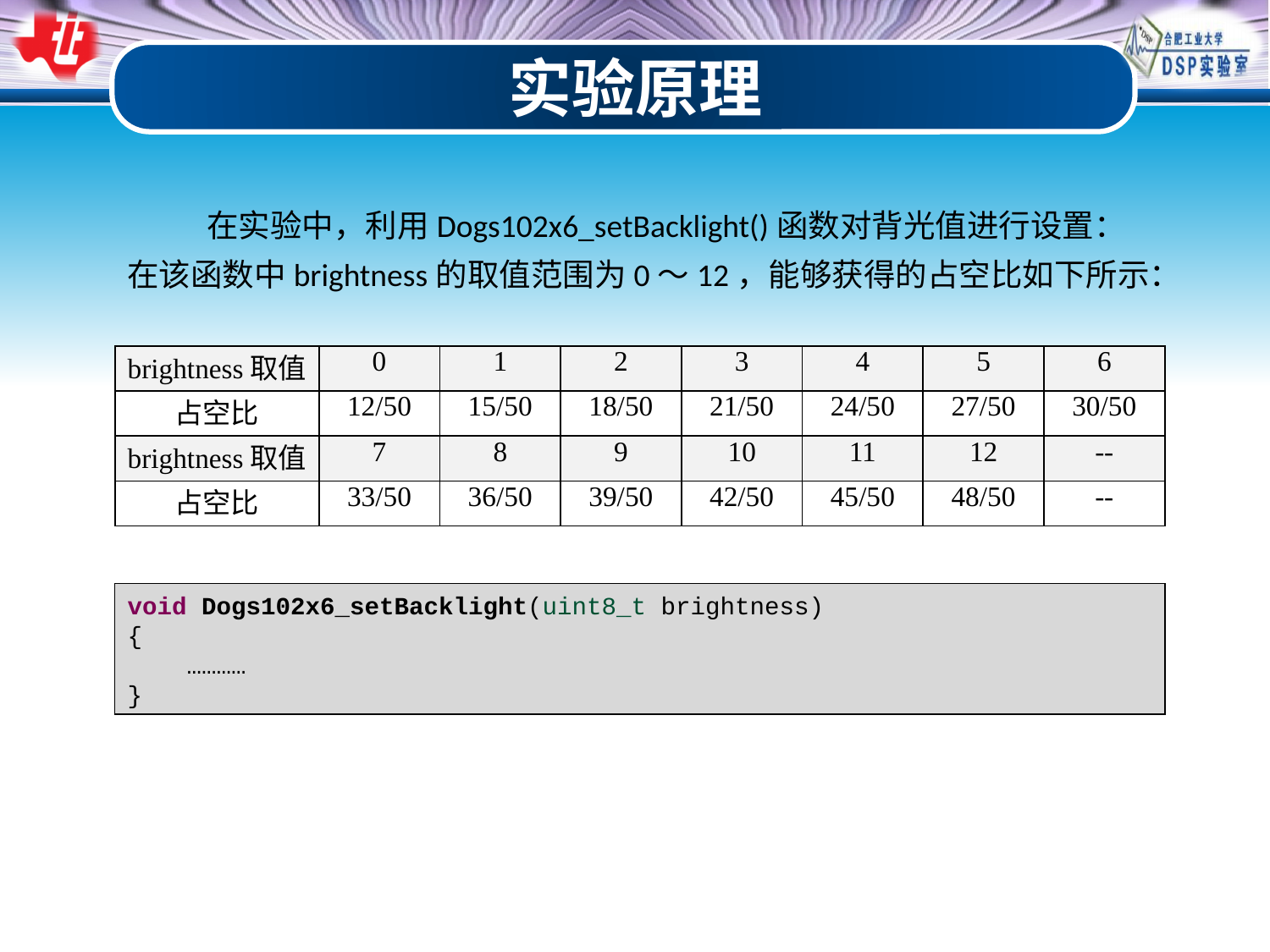

实验原理
          在实验中，利用Dogs102x6_setBacklight()函数对背光值进行设置：在该函数中brightness的取值范围为0～12，能够获得的占空比如下所示：
| brightness取值 | 0 | 1 | 2 | 3 | 4 | 5 | 6 |
| --- | --- | --- | --- | --- | --- | --- | --- |
| 占空比 | 12/50 | 15/50 | 18/50 | 21/50 | 24/50 | 27/50 | 30/50 |
| brightness取值 | 7 | 8 | 9 | 10 | 11 | 12 | -- |
| 占空比 | 33/50 | 36/50 | 39/50 | 42/50 | 45/50 | 48/50 | -- |
void Dogs102x6_setBacklight(uint8_t brightness)
{
    …………
}